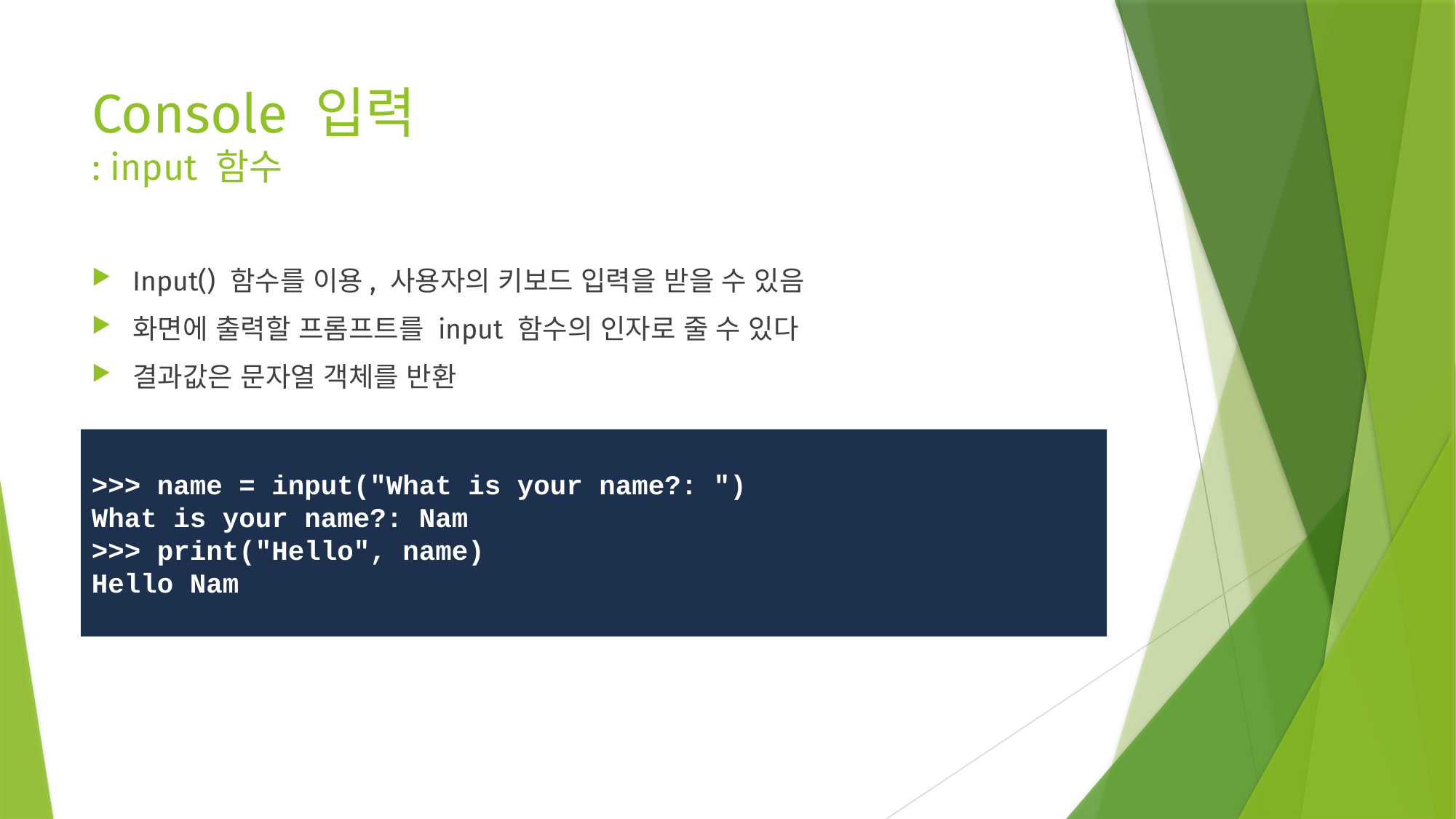

# Console 입력 : input 함수
Input() 함수를 이용, 사용자의 키보드 입력을 받을 수 있음
화면에 출력할 프롬프트를 input 함수의 인자로 줄 수 있다
결과값은 문자열 객체를 반환

>>> name = input("What is your name?: ")
What is your name?: Nam
>>> print("Hello", name)
Hello Nam